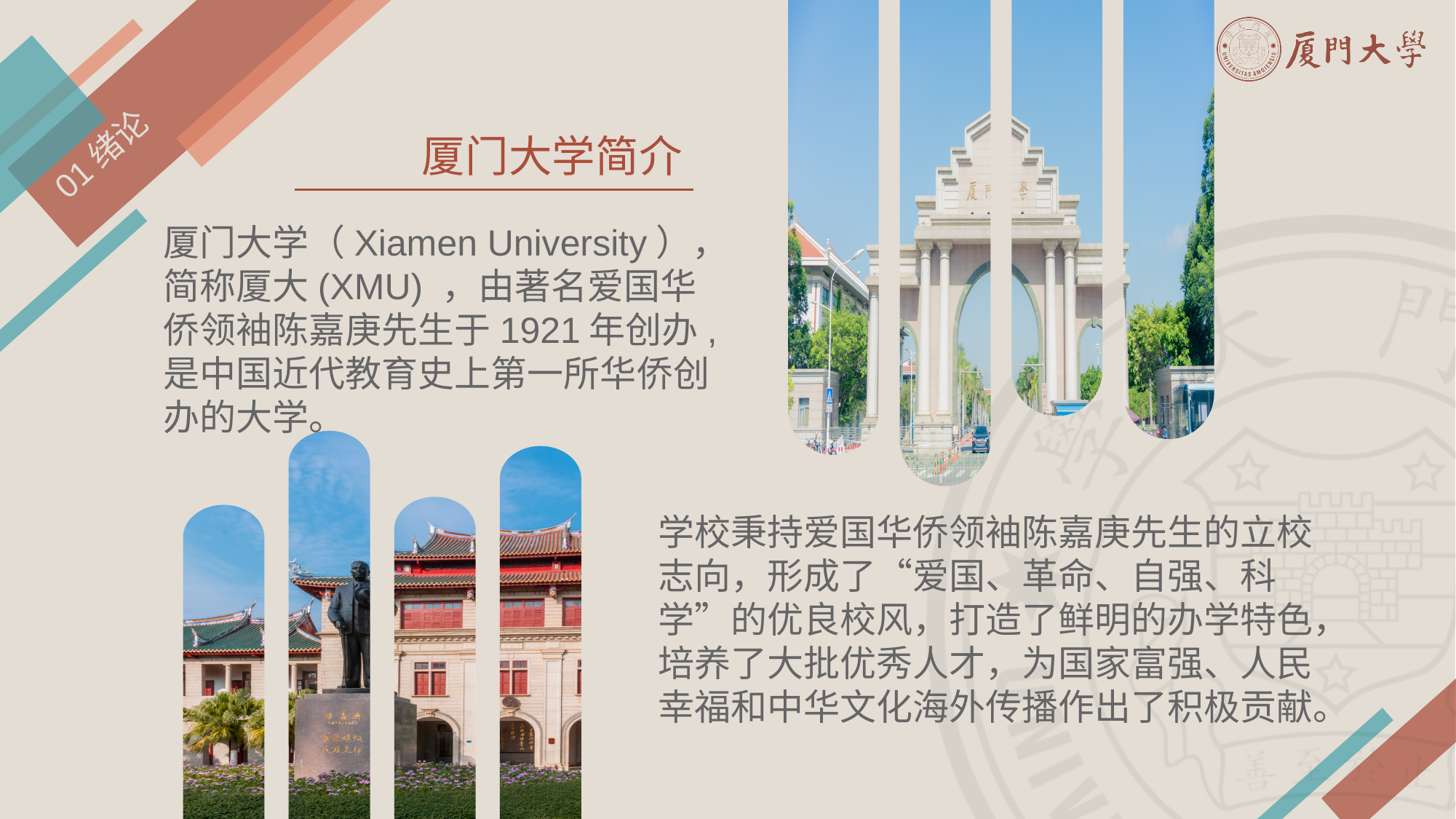

01绪论
# 厦门大学简介
厦门大学（Xiamen University），简称厦大(XMU) ，由著名爱国华侨领袖陈嘉庚先生于1921年创办, 是中国近代教育史上第一所华侨创办的大学。

学校秉持爱国华侨领袖陈嘉庚先生的立校志向，形成了“爱国、革命、自强、科学”的优良校风，打造了鲜明的办学特色，培养了大批优秀人才，为国家富强、人民幸福和中华文化海外传播作出了积极贡献。